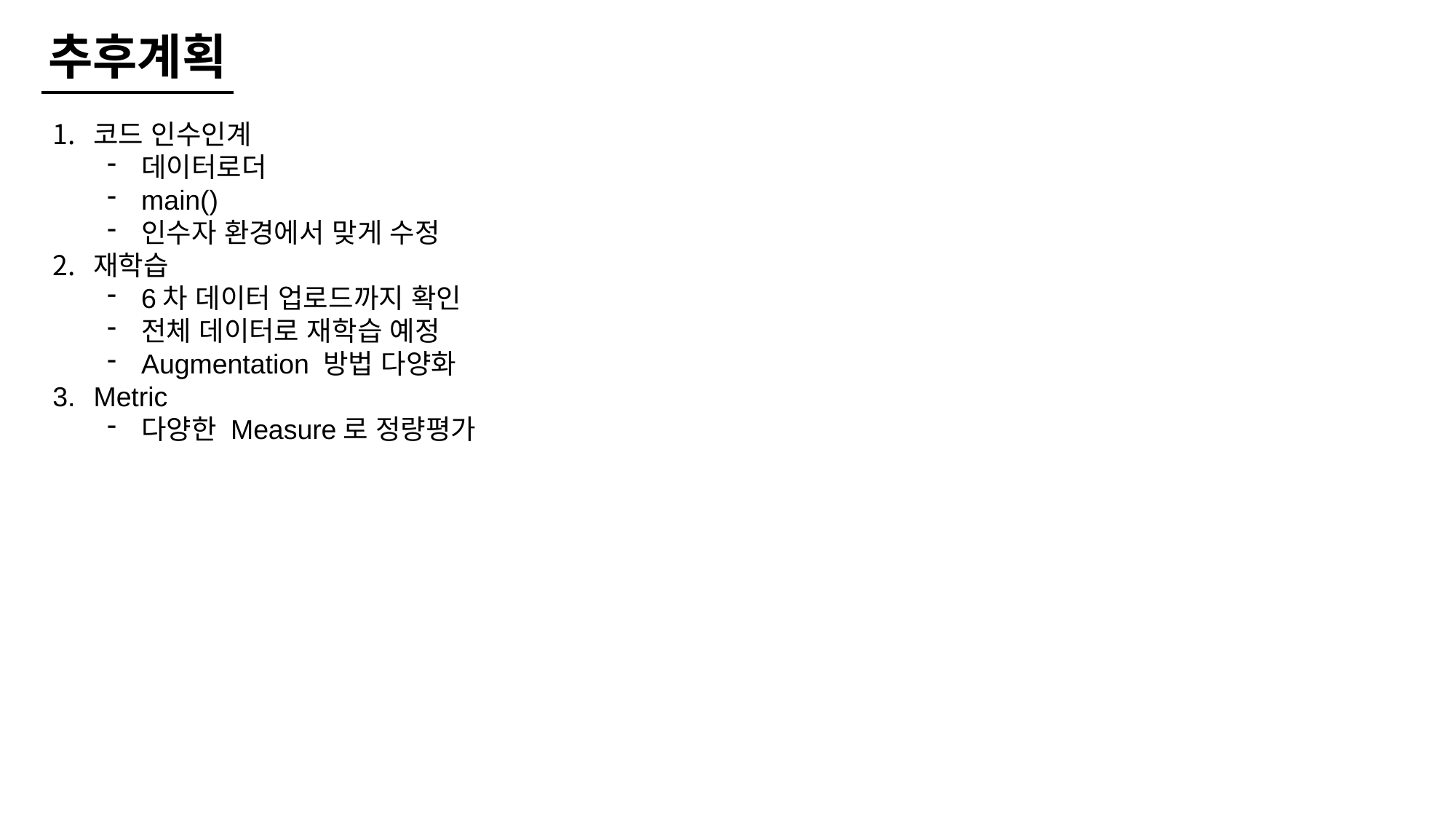

추후계획
코드 인수인계
데이터로더
main()
인수자 환경에서 맞게 수정
재학습
6차 데이터 업로드까지 확인
전체 데이터로 재학습 예정
Augmentation 방법 다양화
Metric
다양한 Measure로 정량평가